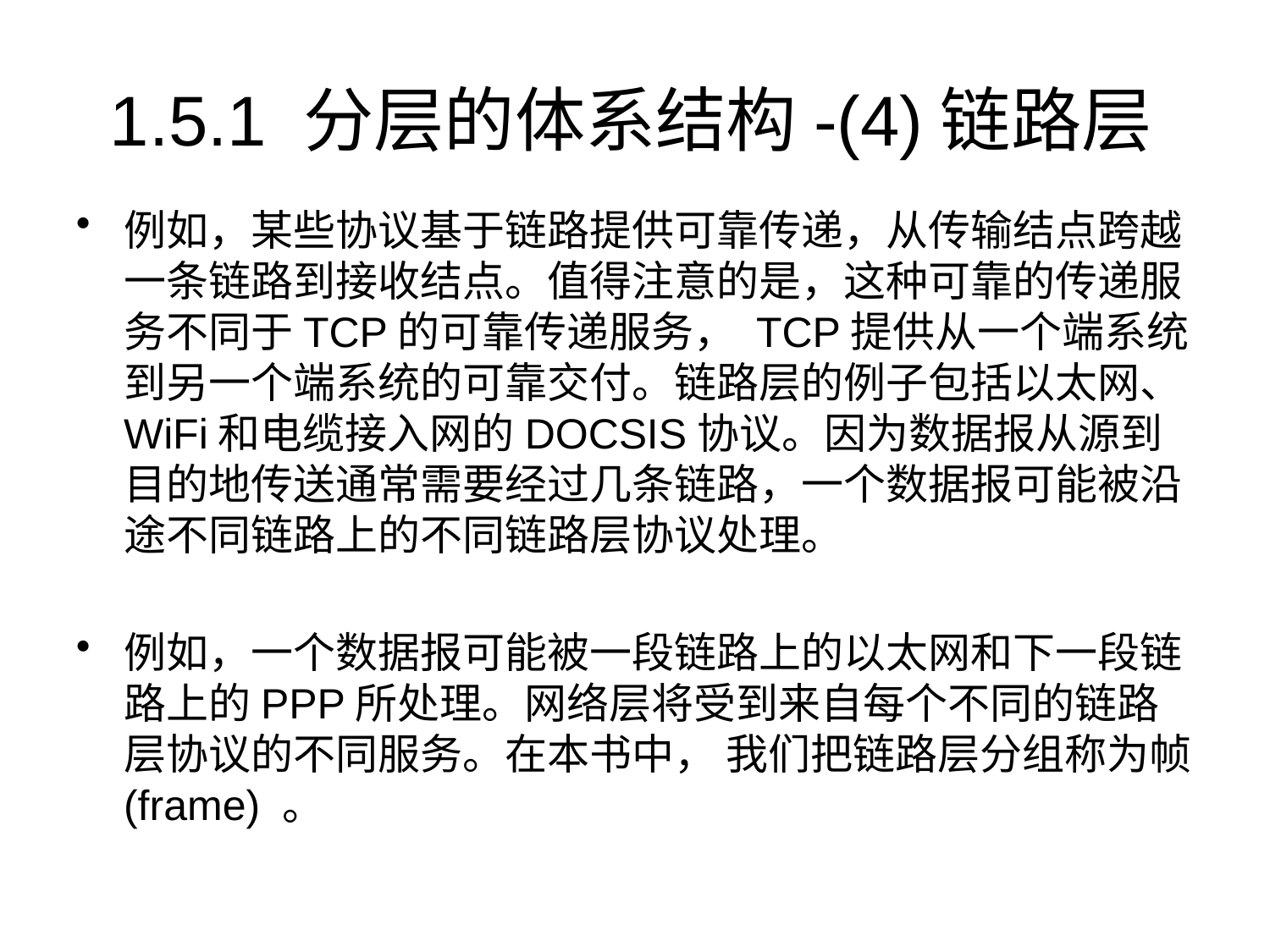

# 1.5.1 分层的体系结构-(4)链路层
例如，某些协议基于链路提供可靠传递，从传输结点跨越一条链路到接收结点。值得注意的是，这种可靠的传递服务不同于TCP的可靠传递服务， TCP提供从一个端系统到另一个端系统的可靠交付。链路层的例子包括以太网、WiFi和电缆接入网的DOCSIS协议。因为数据报从源到目的地传送通常需要经过几条链路，一个数据报可能被沿途不同链路上的不同链路层协议处理。

例如，一个数据报可能被一段链路上的以太网和下一段链路上的PPP所处理。网络层将受到来自每个不同的链路层协议的不同服务。在本书中， 我们把链路层分组称为帧(frame) 。